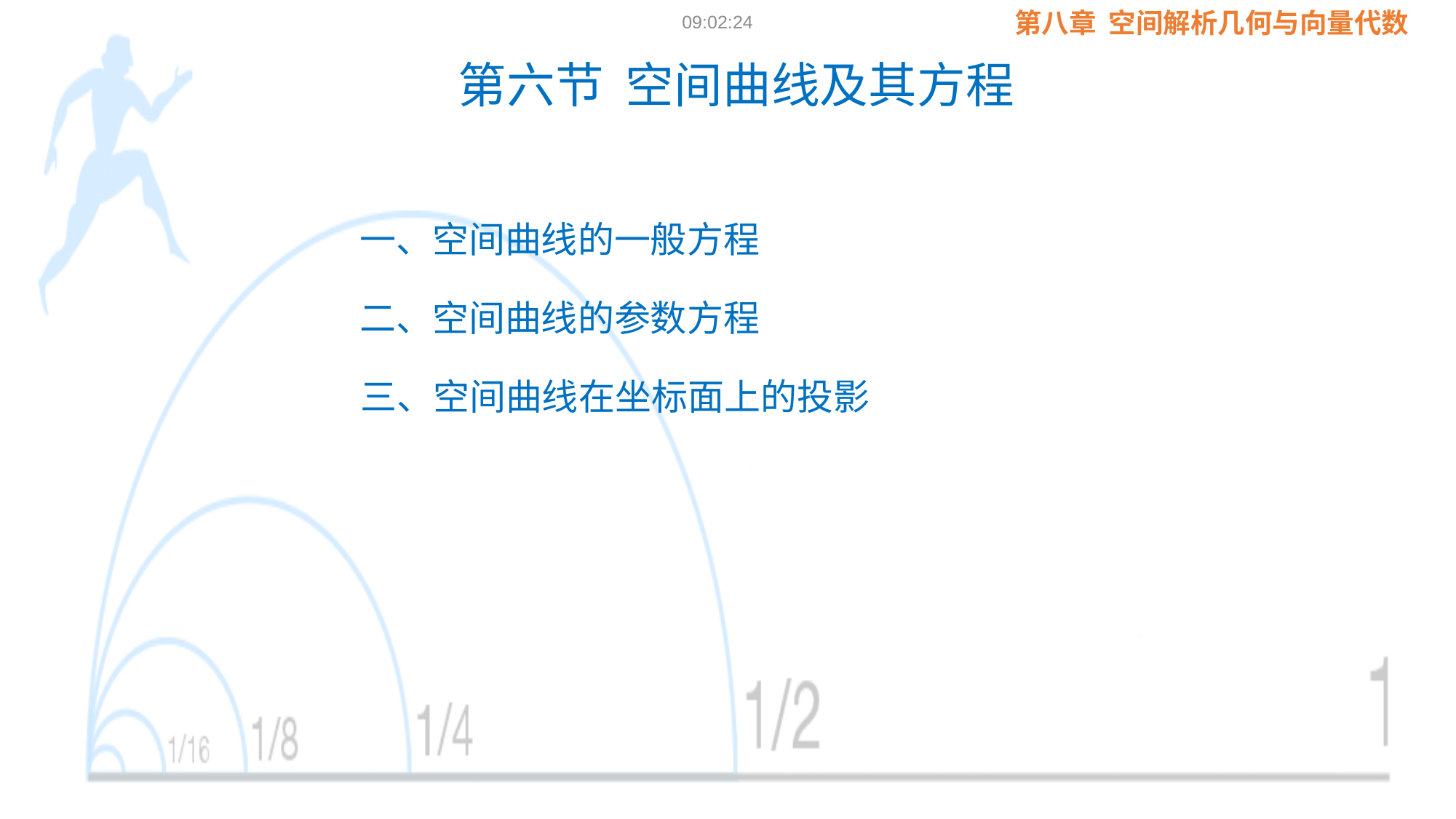

09:02:24
第六节  空间曲线及其方程
一、空间曲线的一般方程
二、空间曲线的参数方程
三、空间曲线在坐标面上的投影